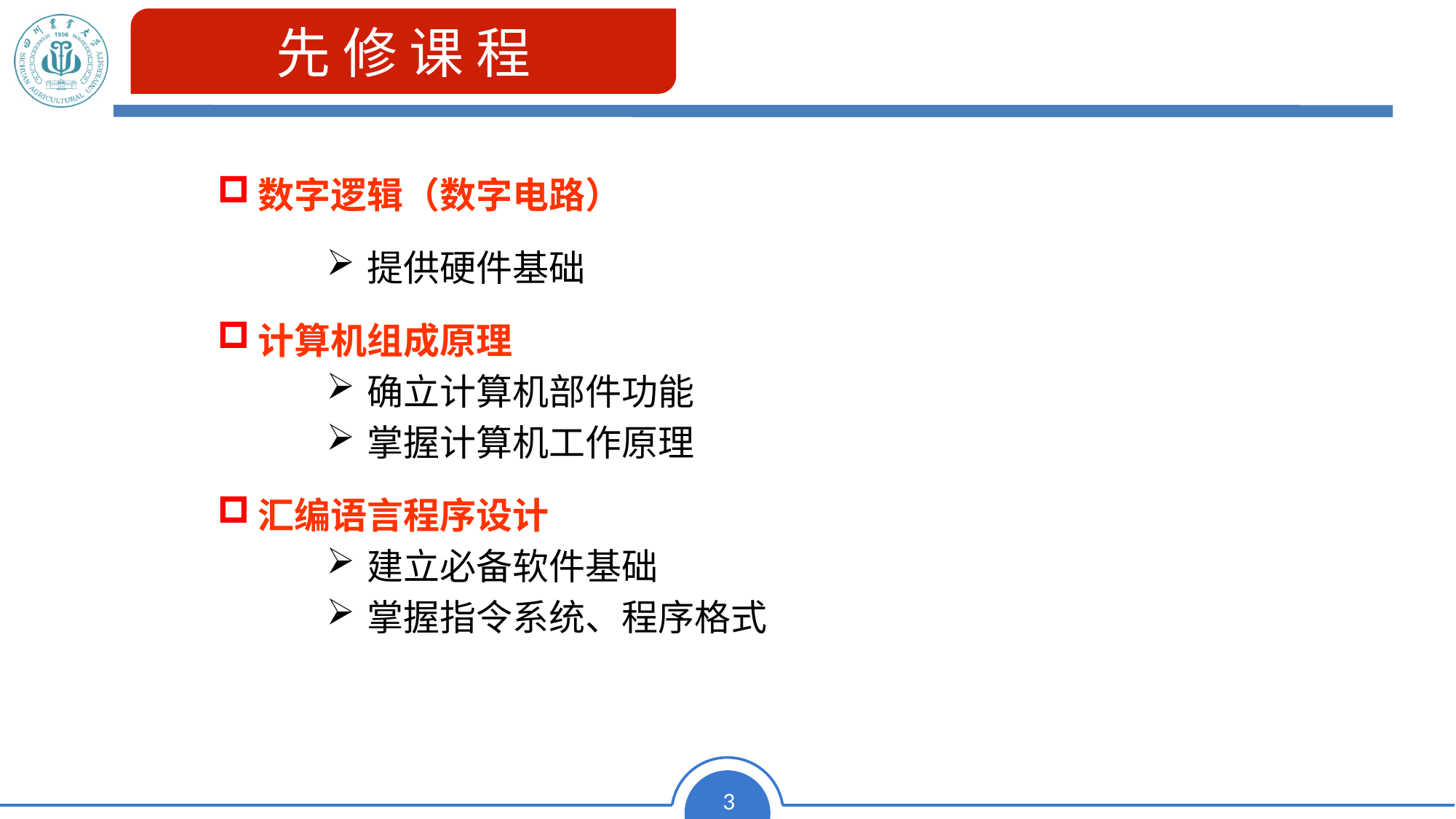

先 修 课 程
数字逻辑（数字电路）
提供硬件基础
计算机组成原理
确立计算机部件功能
掌握计算机工作原理
汇编语言程序设计
建立必备软件基础
掌握指令系统、程序格式